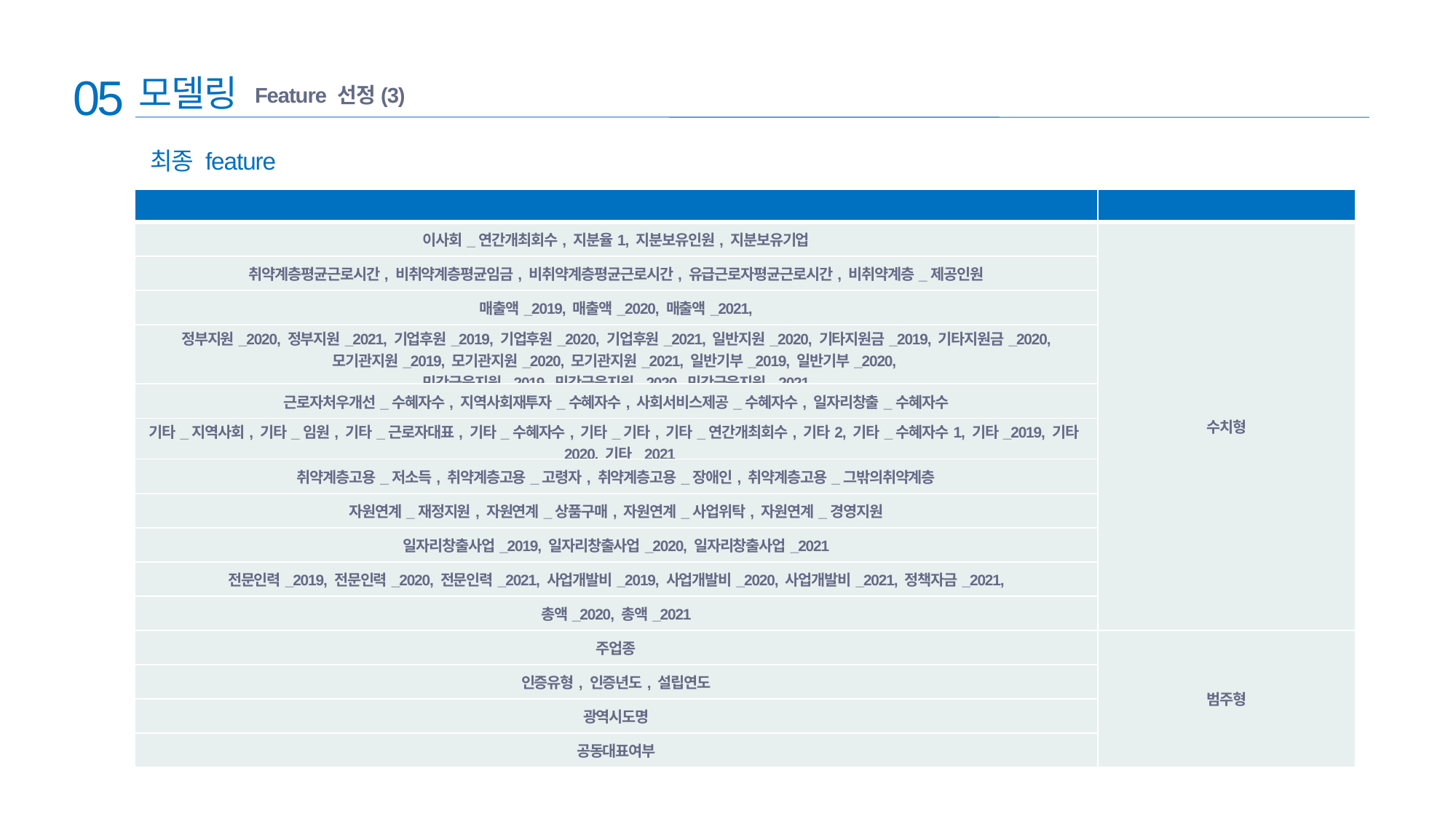

05
모델링
Feature 선정(3)
최종 feature
| feature | 수치형/범주형 |
| --- | --- |
| 이사회\_연간개최회수, 지분율1, 지분보유인원, 지분보유기업 | 수치형 |
| 취약계층평균근로시간, 비취약계층평균임금, 비취약계층평균근로시간, 유급근로자평균근로시간, 비취약계층\_제공인원 |  |
| 매출액\_2019, 매출액\_2020, 매출액\_2021, |  |
| 정부지원\_2020, 정부지원\_2021, 기업후원\_2019, 기업후원\_2020, 기업후원\_2021, 일반지원\_2020, 기타지원금\_2019, 기타지원금\_2020, 모기관지원\_2019, 모기관지원\_2020, 모기관지원\_2021, 일반기부\_2019, 일반기부\_2020, 민간금융지원\_2019, 민간금융지원\_2020, 민간금융지원\_2021 |  |
| 근로자처우개선\_수혜자수, 지역사회재투자\_수혜자수, 사회서비스제공\_수혜자수, 일자리창출\_수혜자수 |  |
| 기타\_지역사회, 기타\_임원, 기타\_근로자대표, 기타\_수혜자수, 기타\_기타, 기타\_연간개최회수, 기타2, 기타\_수혜자수1, 기타\_2019, 기타\_2020, 기타\_2021 |  |
| 취약계층고용\_저소득, 취약계층고용\_고령자, 취약계층고용\_장애인, 취약계층고용\_그밖의취약계층 |  |
| 자원연계\_재정지원, 자원연계\_상품구매, 자원연계\_사업위탁, 자원연계\_경영지원 |  |
| 일자리창출사업\_2019, 일자리창출사업\_2020, 일자리창출사업\_2021 |  |
| 전문인력\_2019, 전문인력\_2020, 전문인력\_2021, 사업개발비\_2019, 사업개발비\_2020, 사업개발비\_2021, 정책자금\_2021, |  |
| 총액\_2020, 총액\_2021 |  |
| 주업종 | 범주형 |
| 인증유형, 인증년도, 설립연도 |  |
| 광역시도명 |  |
| 공동대표여부 |  |